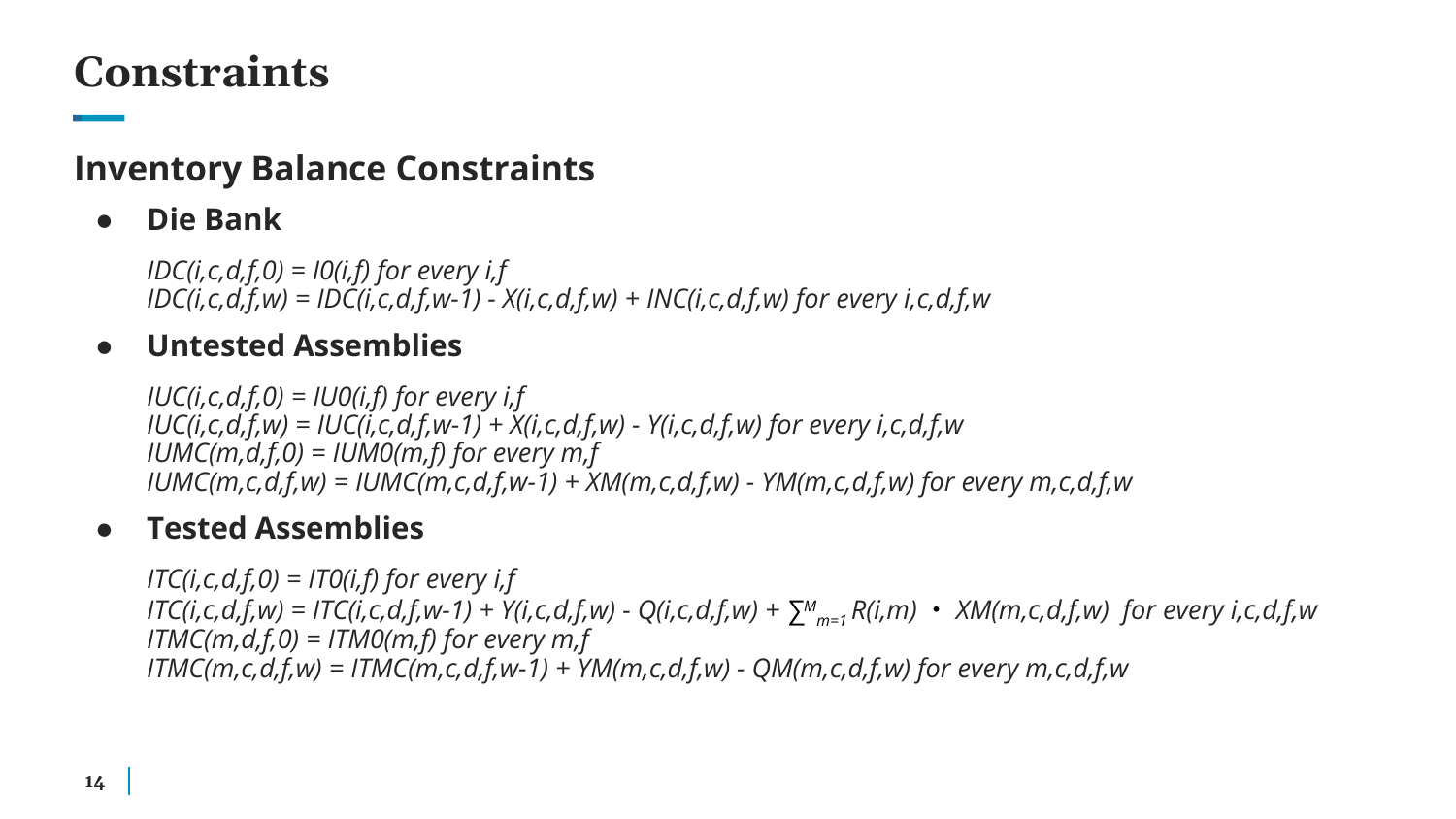

# Constraints
Inventory Balance Constraints
Die Bank
IDC(i,c,d,f,0) = I0(i,f) for every i,f
IDC(i,c,d,f,w) = IDC(i,c,d,f,w-1) - X(i,c,d,f,w) + INC(i,c,d,f,w) for every i,c,d,f,w
Untested Assemblies
IUC(i,c,d,f,0) = IU0(i,f) for every i,f
IUC(i,c,d,f,w) = IUC(i,c,d,f,w-1) + X(i,c,d,f,w) - Y(i,c,d,f,w) for every i,c,d,f,w
IUMC(m,d,f,0) = IUM0(m,f) for every m,f
IUMC(m,c,d,f,w) = IUMC(m,c,d,f,w-1) + XM(m,c,d,f,w) - YM(m,c,d,f,w) for every m,c,d,f,w
Tested Assemblies
ITC(i,c,d,f,0) = IT0(i,f) for every i,f
ITC(i,c,d,f,w) = ITC(i,c,d,f,w-1) + Y(i,c,d,f,w) - Q(i,c,d,f,w) + ∑Mm=1 R(i,m)・XM(m,c,d,f,w)  for every i,c,d,f,w
ITMC(m,d,f,0) = ITM0(m,f) for every m,f
ITMC(m,c,d,f,w) = ITMC(m,c,d,f,w-1) + YM(m,c,d,f,w) - QM(m,c,d,f,w) for every m,c,d,f,w
14